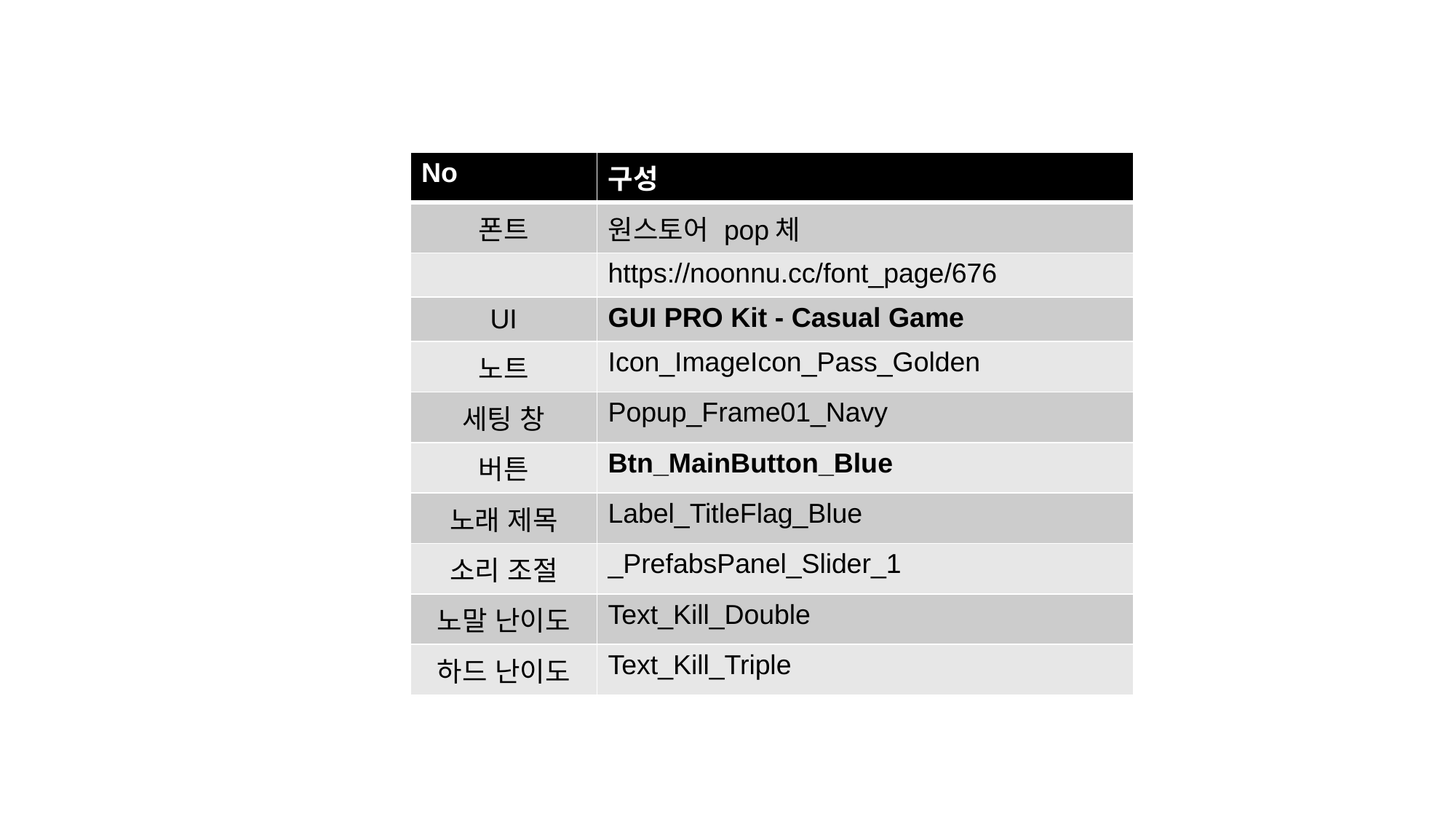

| No | 구성 |
| --- | --- |
| 폰트 | 원스토어 pop체 |
|  | https://noonnu.cc/font\_page/676 |
| UI | GUI PRO Kit - Casual Game |
| 노트 | Icon\_ImageIcon\_Pass\_Golden |
| 세팅 창 | Popup\_Frame01\_Navy |
| 버튼 | Btn\_MainButton\_Blue |
| 노래 제목 | Label\_TitleFlag\_Blue |
| 소리 조절 | \_PrefabsPanel\_Slider\_1 |
| 노말 난이도 | Text\_Kill\_Double |
| 하드 난이도 | Text\_Kill\_Triple |